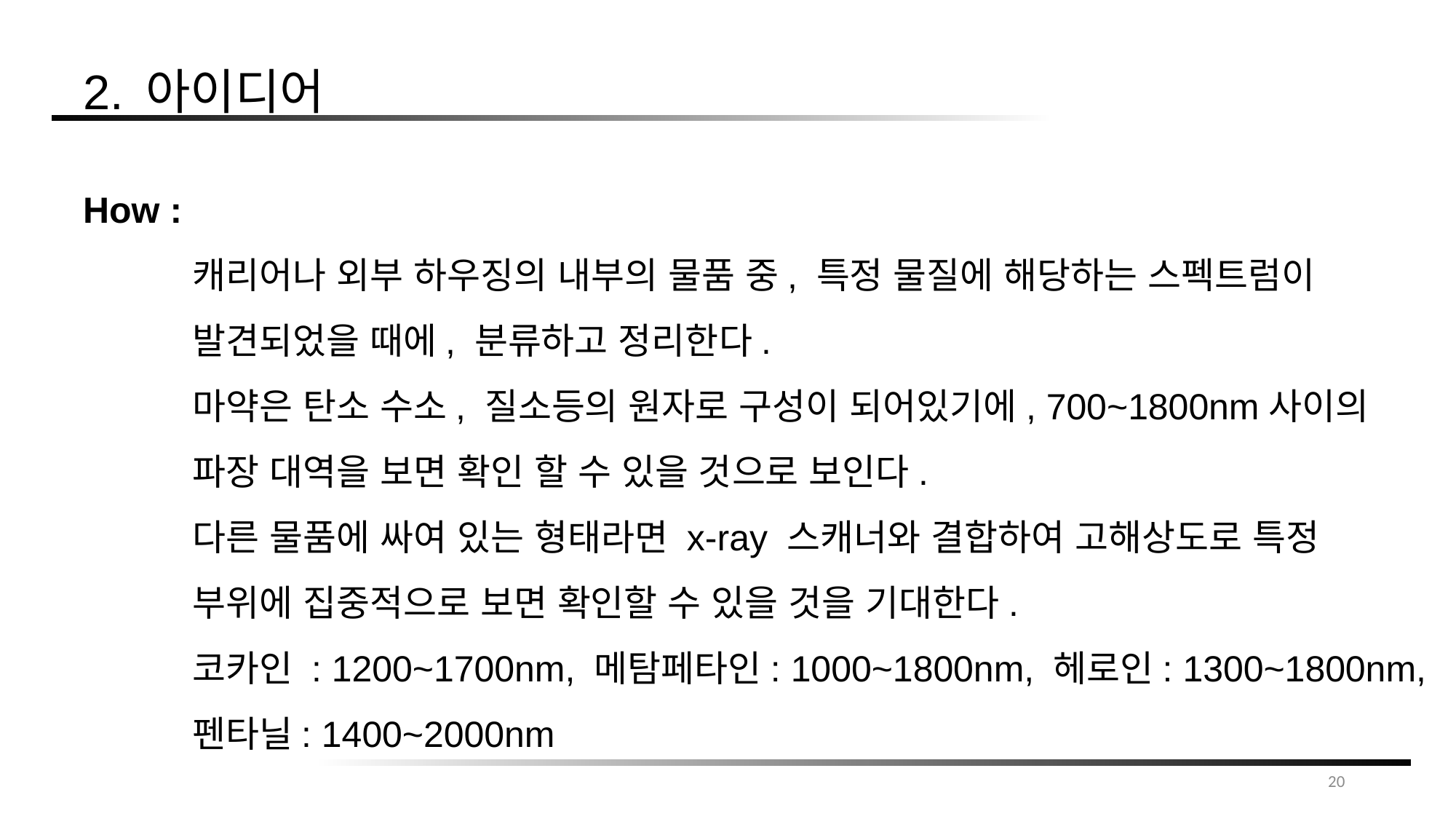

2. 아이디어
How :
	캐리어나 외부 하우징의 내부의 물품 중, 특정 물질에 해당하는 스펙트럼이
	발견되었을 때에, 분류하고 정리한다.
	마약은 탄소 수소, 질소등의 원자로 구성이 되어있기에, 700~1800nm사이의
	파장 대역을 보면 확인 할 수 있을 것으로 보인다.
	다른 물품에 싸여 있는 형태라면 x-ray 스캐너와 결합하여 고해상도로 특정
	부위에 집중적으로 보면 확인할 수 있을 것을 기대한다.
	코카인 : 1200~1700nm, 메탐페타인: 1000~1800nm, 헤로인: 1300~1800nm,
	펜타닐: 1400~2000nm

20